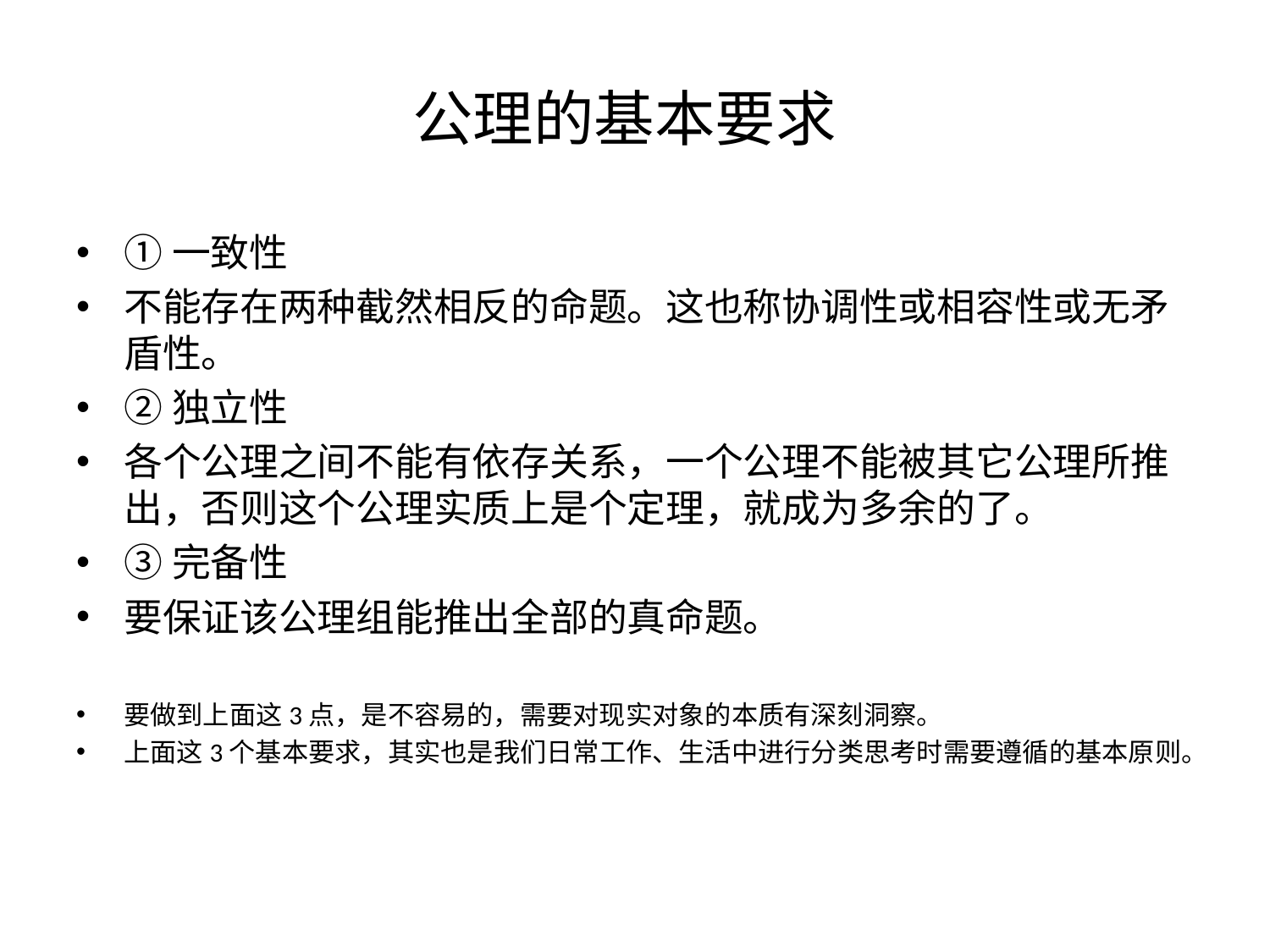

# 公理的基本要求
①一致性
不能存在两种截然相反的命题。这也称协调性或相容性或无矛盾性。
②独立性
各个公理之间不能有依存关系，一个公理不能被其它公理所推出，否则这个公理实质上是个定理，就成为多余的了。
③完备性
要保证该公理组能推出全部的真命题。

要做到上面这3点，是不容易的，需要对现实对象的本质有深刻洞察。
上面这3个基本要求，其实也是我们日常工作、生活中进行分类思考时需要遵循的基本原则。